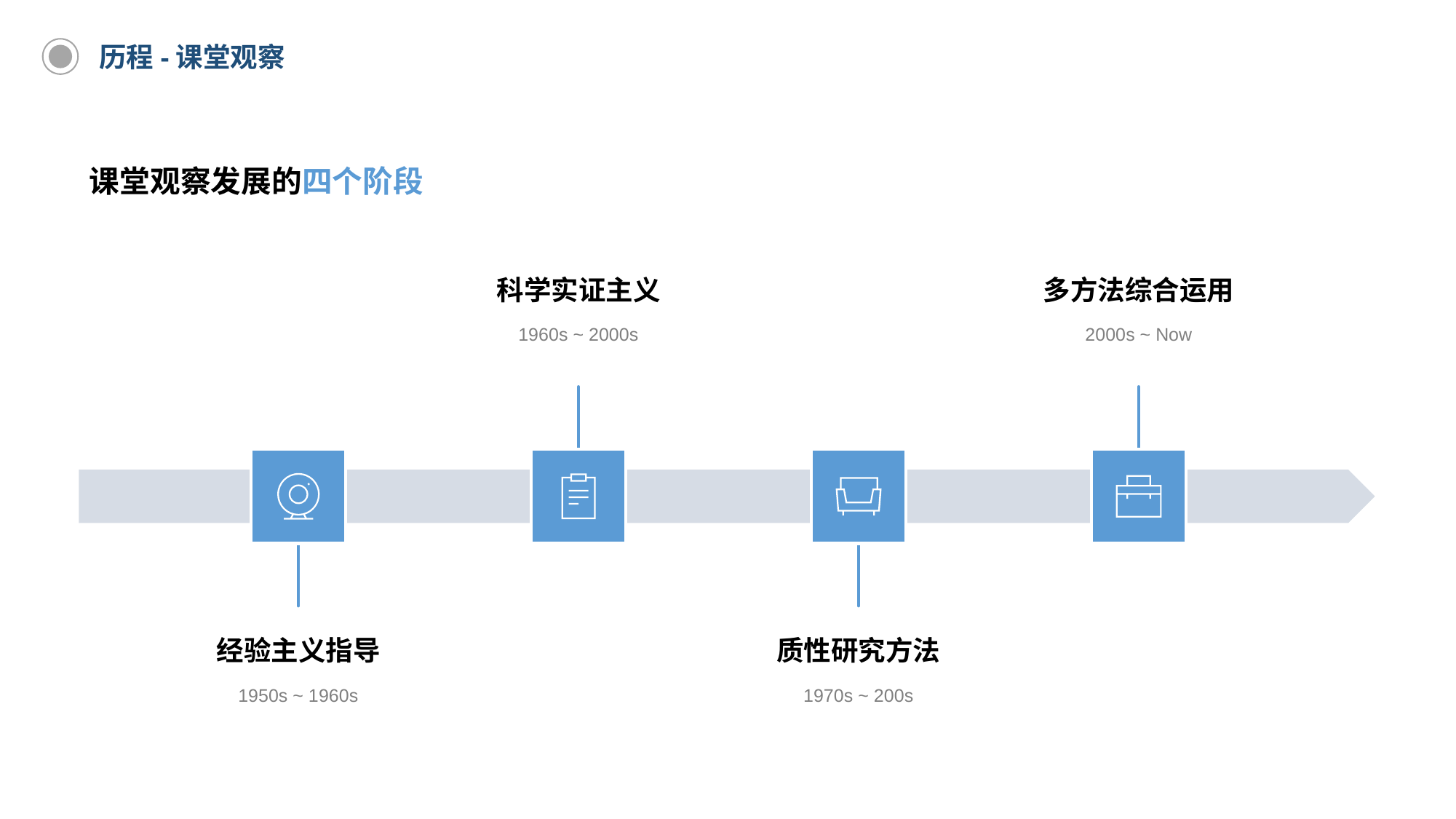

历程-课堂观察

课堂观察发展的四个阶段

科学实证主义
1960s ~ 2000s
多方法综合运用
2000s ~ Now

经验主义指导
1950s ~ 1960s
质性研究方法
1970s ~ 200s